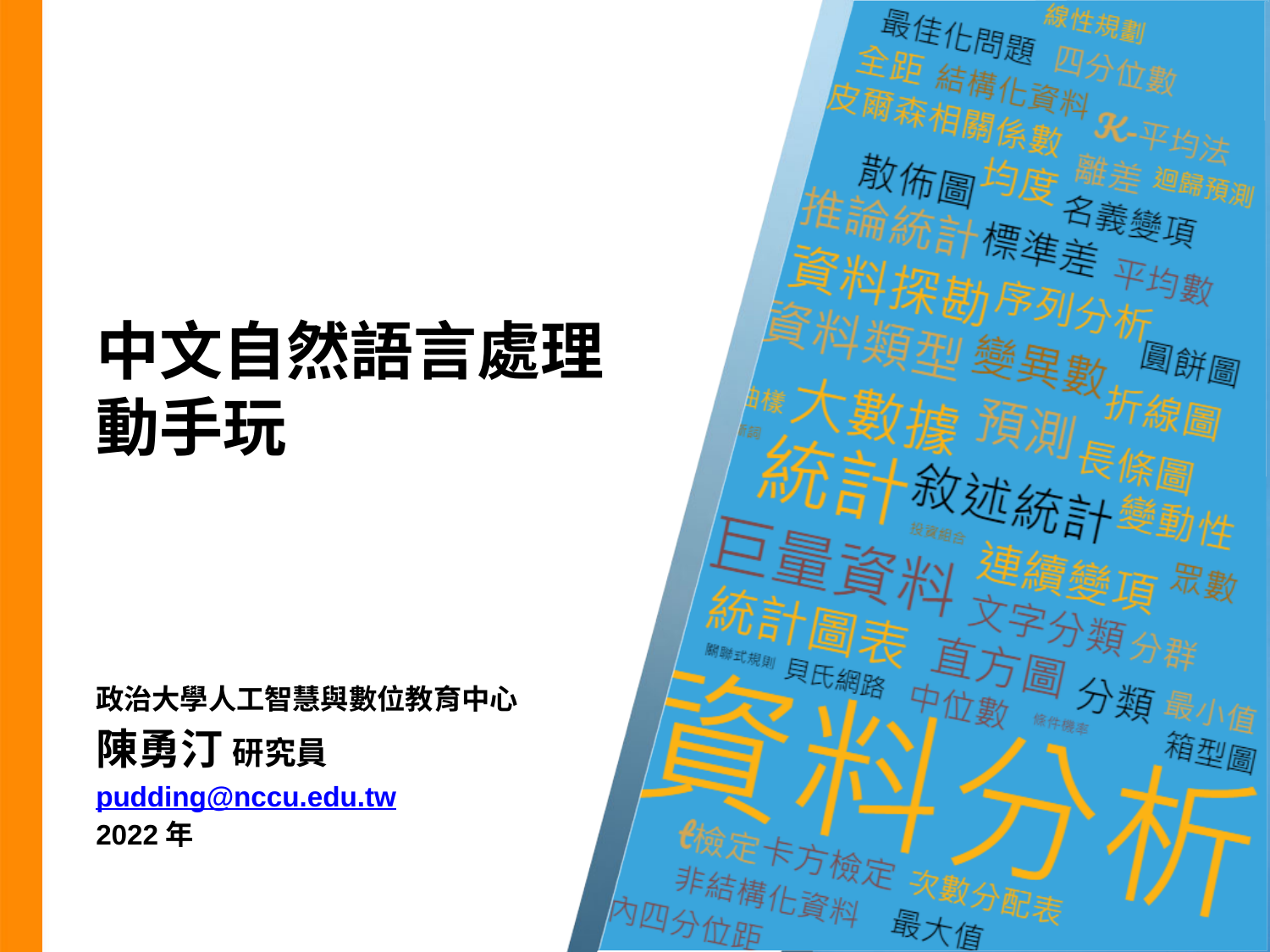

# 中文自然語言處理
動手玩

政治大學人工智慧與數位教育中心
陳勇汀 研究員
pudding@nccu.edu.tw
2022年